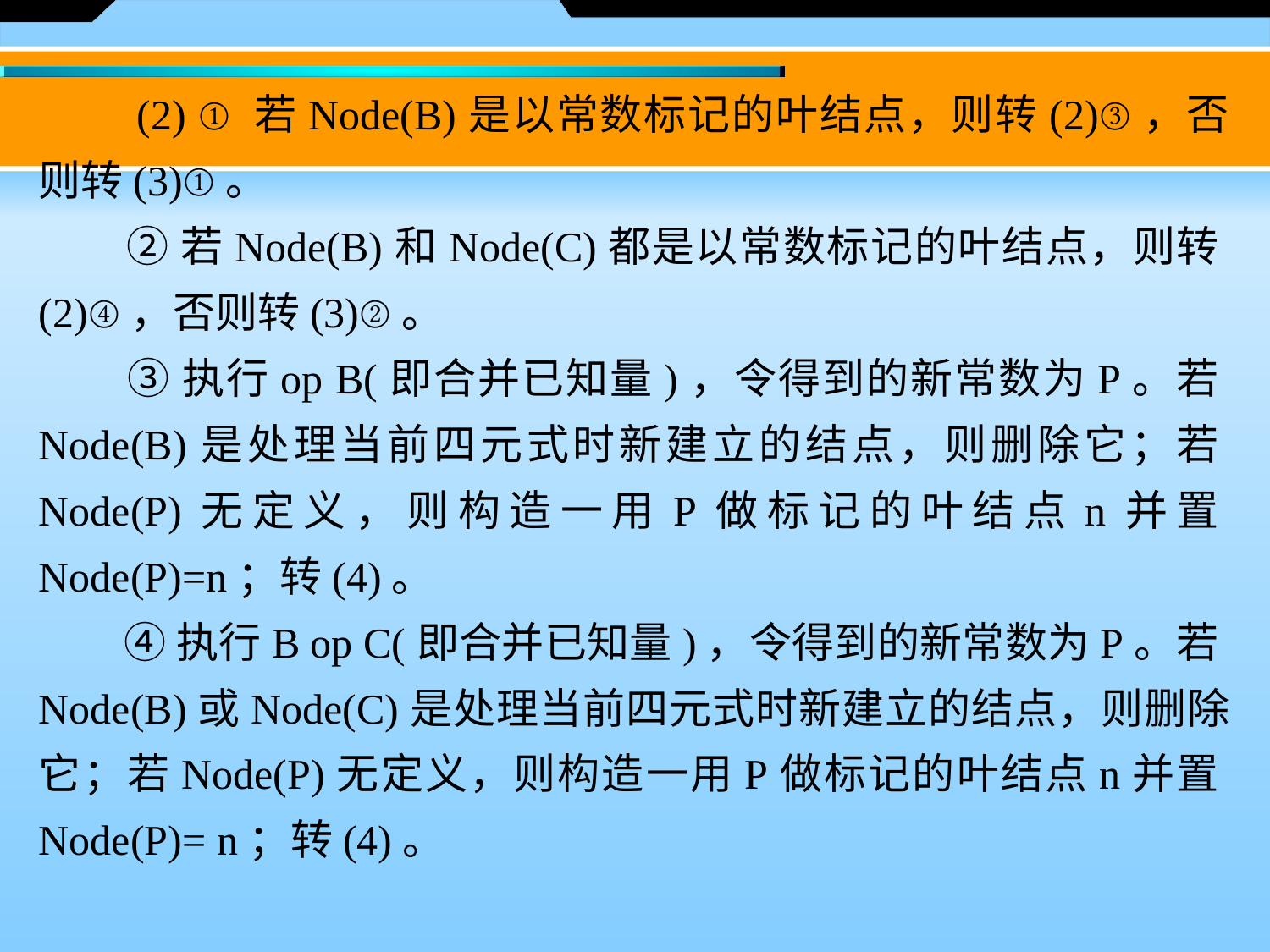

(2) ① 若Node(B)是以常数标记的叶结点，则转(2)③，否则转(3)①。
　　② 若Node(B)和Node(C)都是以常数标记的叶结点，则转(2)④，否则转(3)②。
　　③ 执行op B(即合并已知量)，令得到的新常数为P。若Node(B)是处理当前四元式时新建立的结点，则删除它；若Node(P)无定义，则构造一用P做标记的叶结点n并置Node(P)=n；转(4)。
　　④ 执行B op C(即合并已知量)，令得到的新常数为P。若Node(B)或Node(C)是处理当前四元式时新建立的结点，则删除它；若Node(P)无定义，则构造一用P做标记的叶结点n并置Node(P)= n；转(4)。